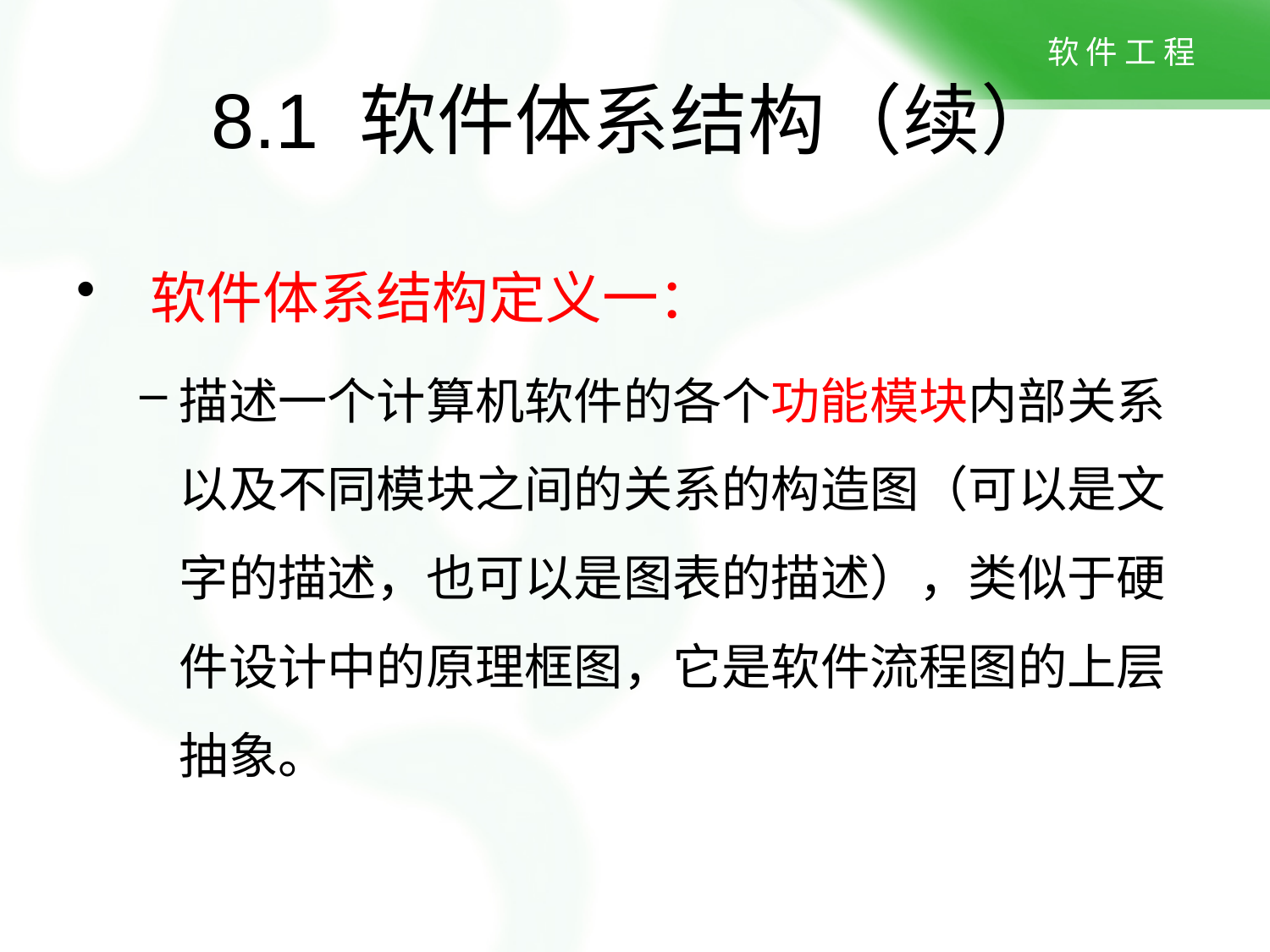

8.1 软件体系结构（续）
 软件体系结构定义一：
描述一个计算机软件的各个功能模块内部关系以及不同模块之间的关系的构造图（可以是文字的描述，也可以是图表的描述），类似于硬件设计中的原理框图，它是软件流程图的上层抽象。